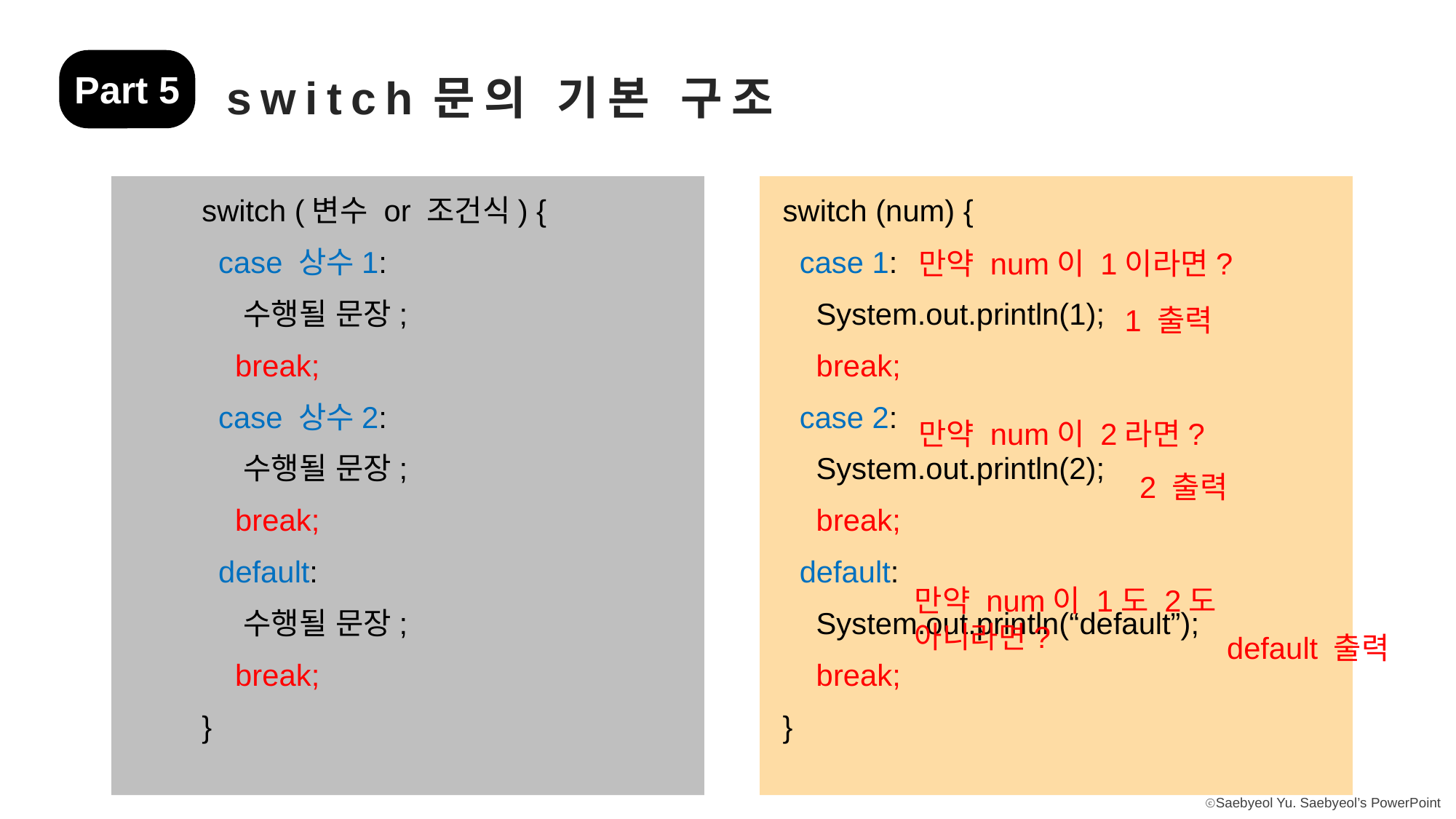

Part 5
switch문의 기본 구조

switch (변수 or 조건식) {
  case 상수1:
    수행될 문장;
    break;
  case 상수2:
    수행될 문장;
    break;
  default:
    수행될 문장;
    break;
}
switch (num) {
  case 1:
    System.out.println(1);
    break;
  case 2:
    System.out.println(2);
    break;
  default:
    System.out.println(“default”);
    break;
}
만약 num이 1이라면?
1 출력
만약 num이 2라면?
2 출력
만약 num이 1도 2도 아니라면?
default 출력